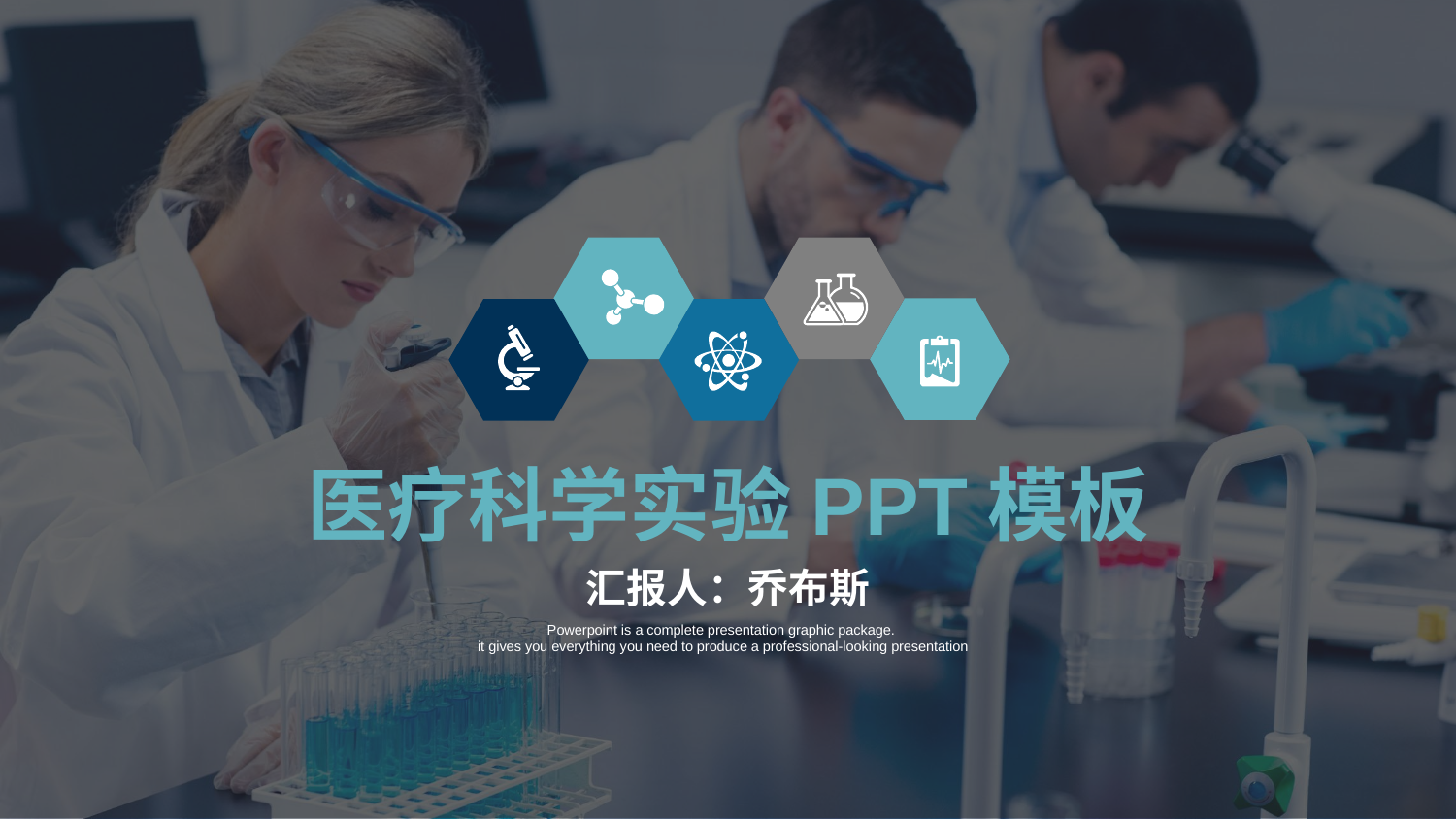

医疗科学实验PPT模板
汇报人：乔布斯
Powerpoint is a complete presentation graphic package.
it gives you everything you need to produce a professional-looking presentation